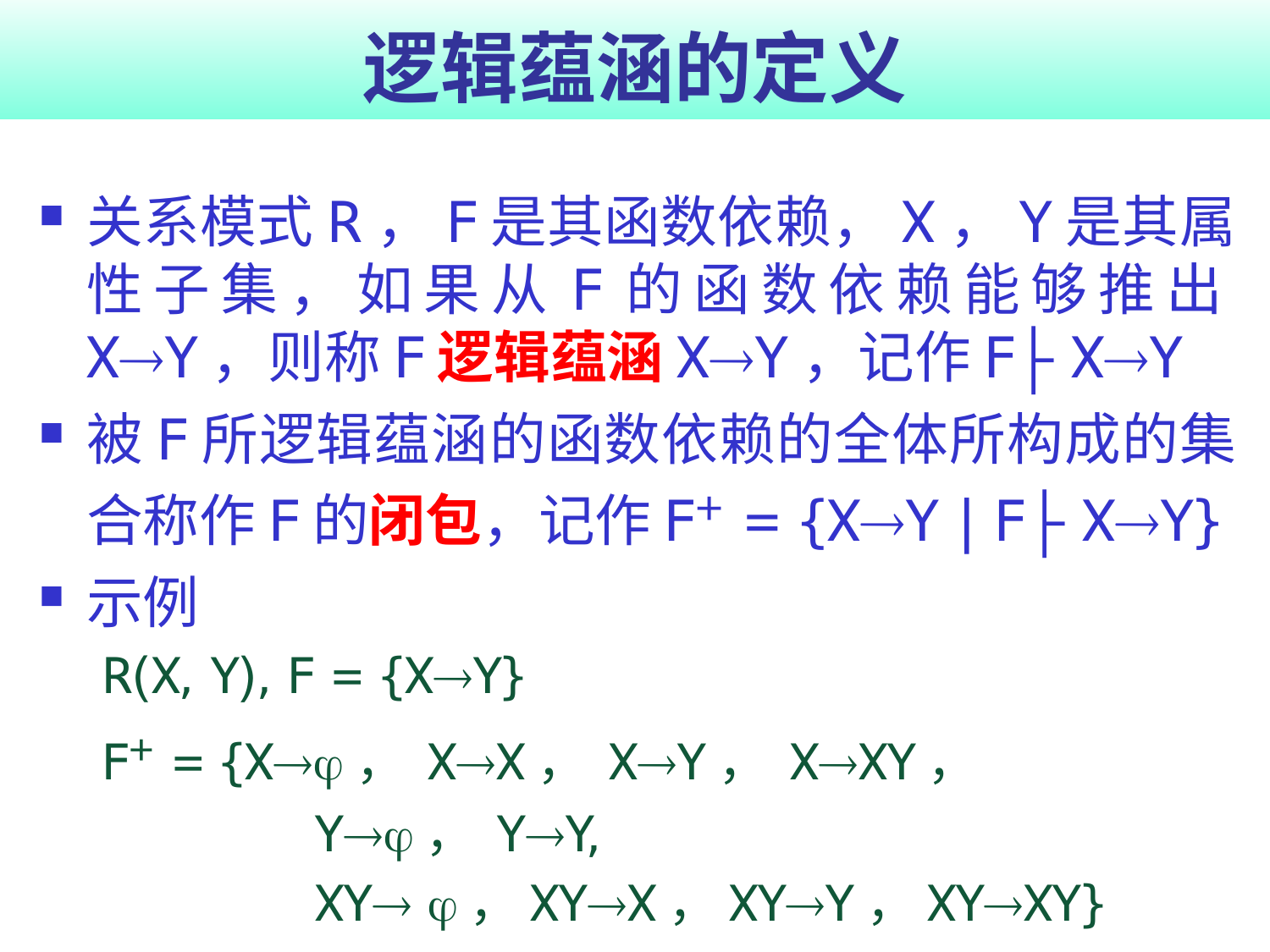

# 逻辑蕴涵的定义
关系模式R，F是其函数依赖，X，Y是其属性子集，如果从F的函数依赖能够推出X→Y，则称F逻辑蕴涵X→Y，记作F├ X→Y
被F所逻辑蕴涵的函数依赖的全体所构成的集合称作F的闭包，记作F+ = {X→Y | F├ X→Y}
示例
R(X, Y), F = {X→Y}
F+ = {X→ϕ， X→X， X→Y， X→XY，
 		   Y→ϕ， Y→Y,
 		   XY→ ϕ，XY→X，XY→Y，XY→XY}